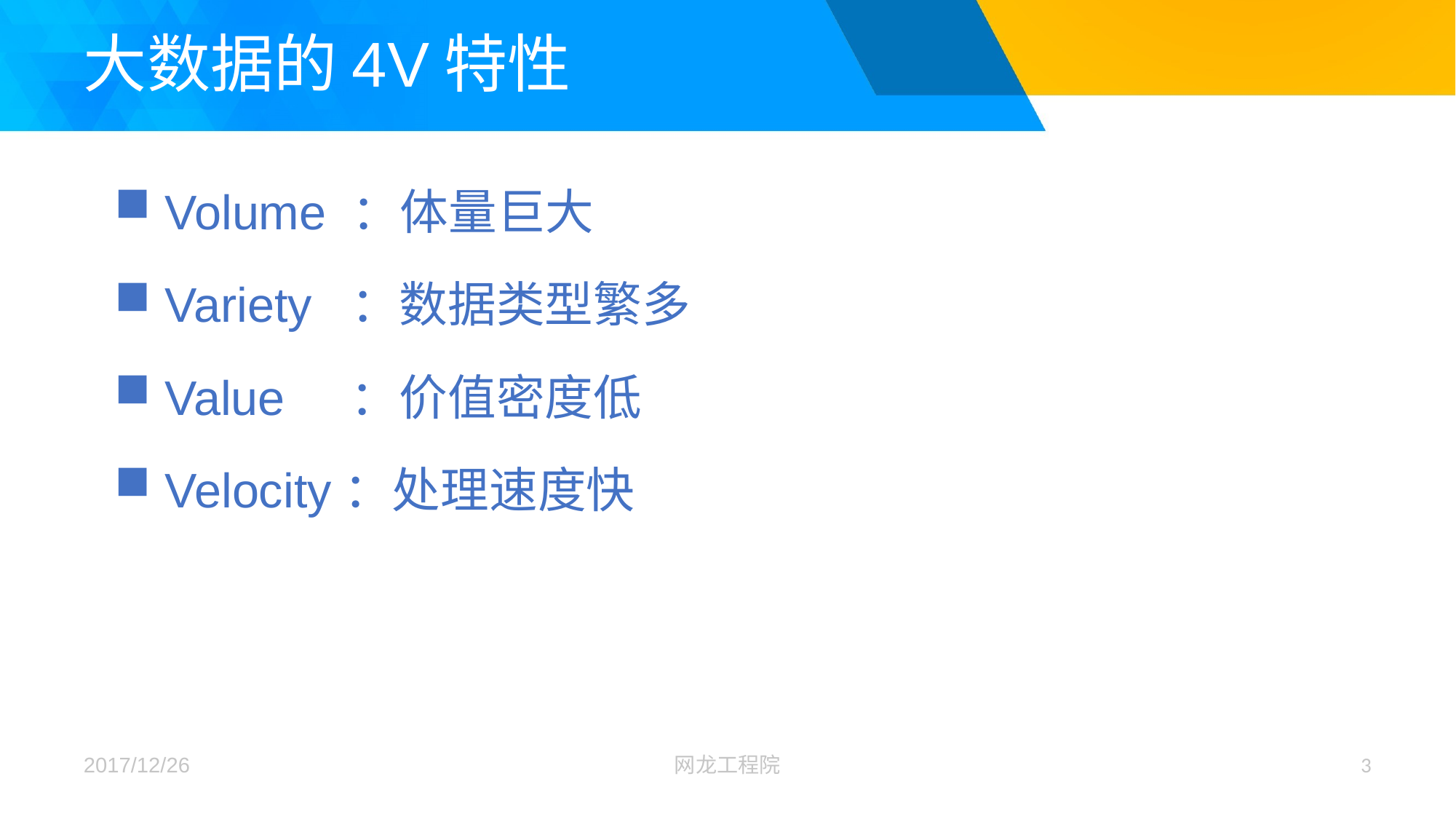

# 大数据的4V特性
 Volume ：体量巨大
 Variety  ：数据类型繁多
 Value    ：价值密度低
 Velocity：处理速度快
2017/12/26
网龙工程院
3